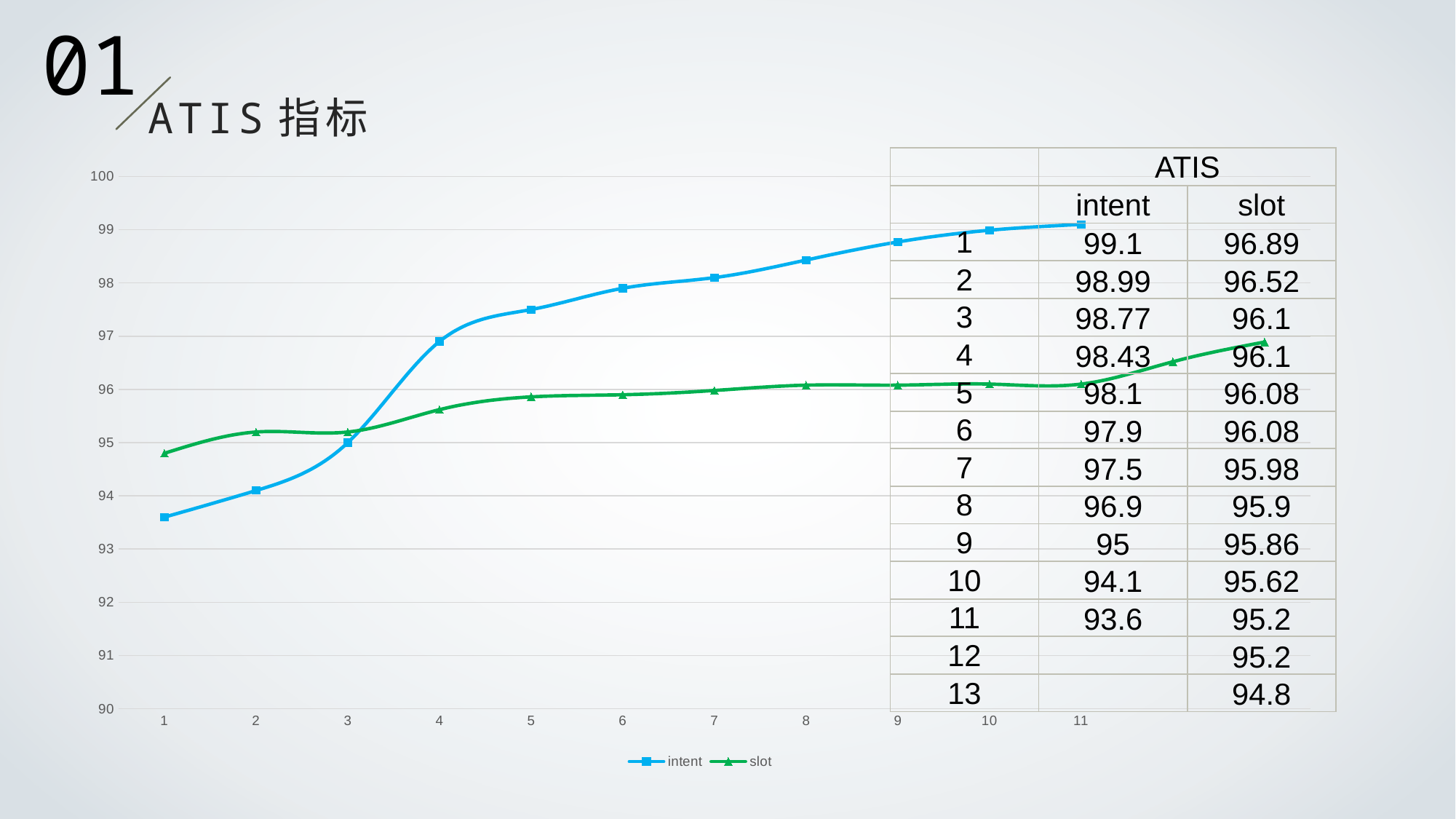

01
ATIS指标
|  | ATIS |  |
| --- | --- | --- |
|  | intent | slot |
| 1 | 99.1 | 96.89 |
| 2 | 98.99 | 96.52 |
| 3 | 98.77 | 96.1 |
| 4 | 98.43 | 96.1 |
| 5 | 98.1 | 96.08 |
| 6 | 97.9 | 96.08 |
| 7 | 97.5 | 95.98 |
| 8 | 96.9 | 95.9 |
| 9 | 95 | 95.86 |
| 10 | 94.1 | 95.62 |
| 11 | 93.6 | 95.2 |
| 12 |  | 95.2 |
| 13 |  | 94.8 |

### Chart

| Category | intent | slot |
|---|---|---|